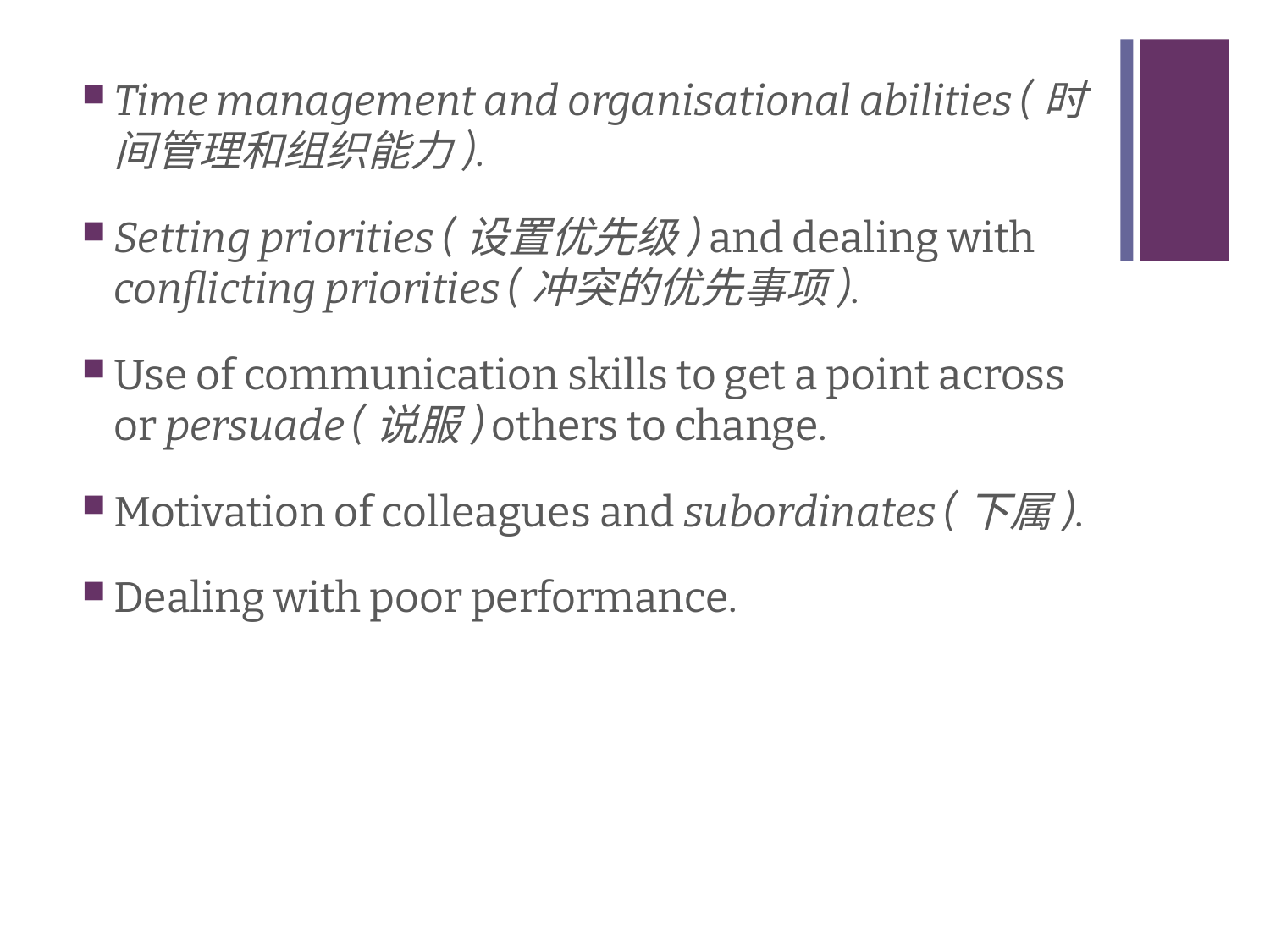

#
Time management and organisational abilities (时间管理和组织能力).
Setting priorities (设置优先级) and dealing with conflicting priorities (冲突的优先事项).
Use of communication skills to get a point across or persuade (说服) others to change.
Motivation of colleagues and subordinates (下属).
Dealing with poor performance.